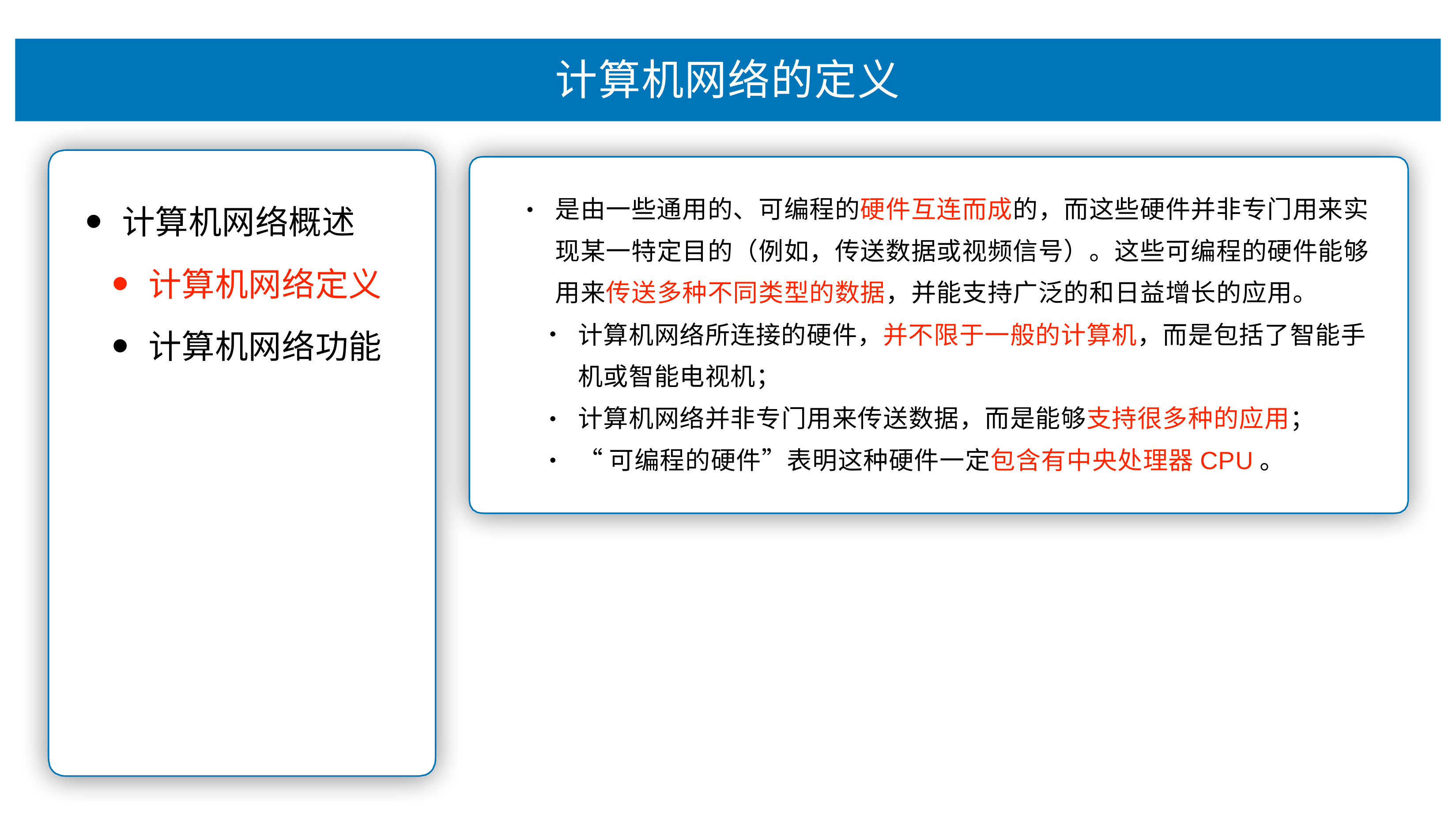

# 计算机⽹络的定义

是由⼀些通⽤的、可编程的硬件互连⽽成的，⽽这些硬件并⾮专⻔⽤来实 现某⼀特定⽬的（例如，传送数据或视频信号）。这些可编程的硬件能够
⽤来传送多种不同类型的数据，并能⽀持⼴泛的和⽇益增⻓的应⽤。
计算机⽹络概述
计算机⽹络定义
计算机⽹络功能
•
计算机⽹络所连接的硬件，并不限于⼀般的计算机，⽽是包括了智能⼿ 机或智能电视机；
计算机⽹络并⾮专⻔⽤来传送数据，⽽是能够⽀持很多种的应⽤；
“可编程的硬件”表明这种硬件⼀定包含有中央处理器CPU。
•
•